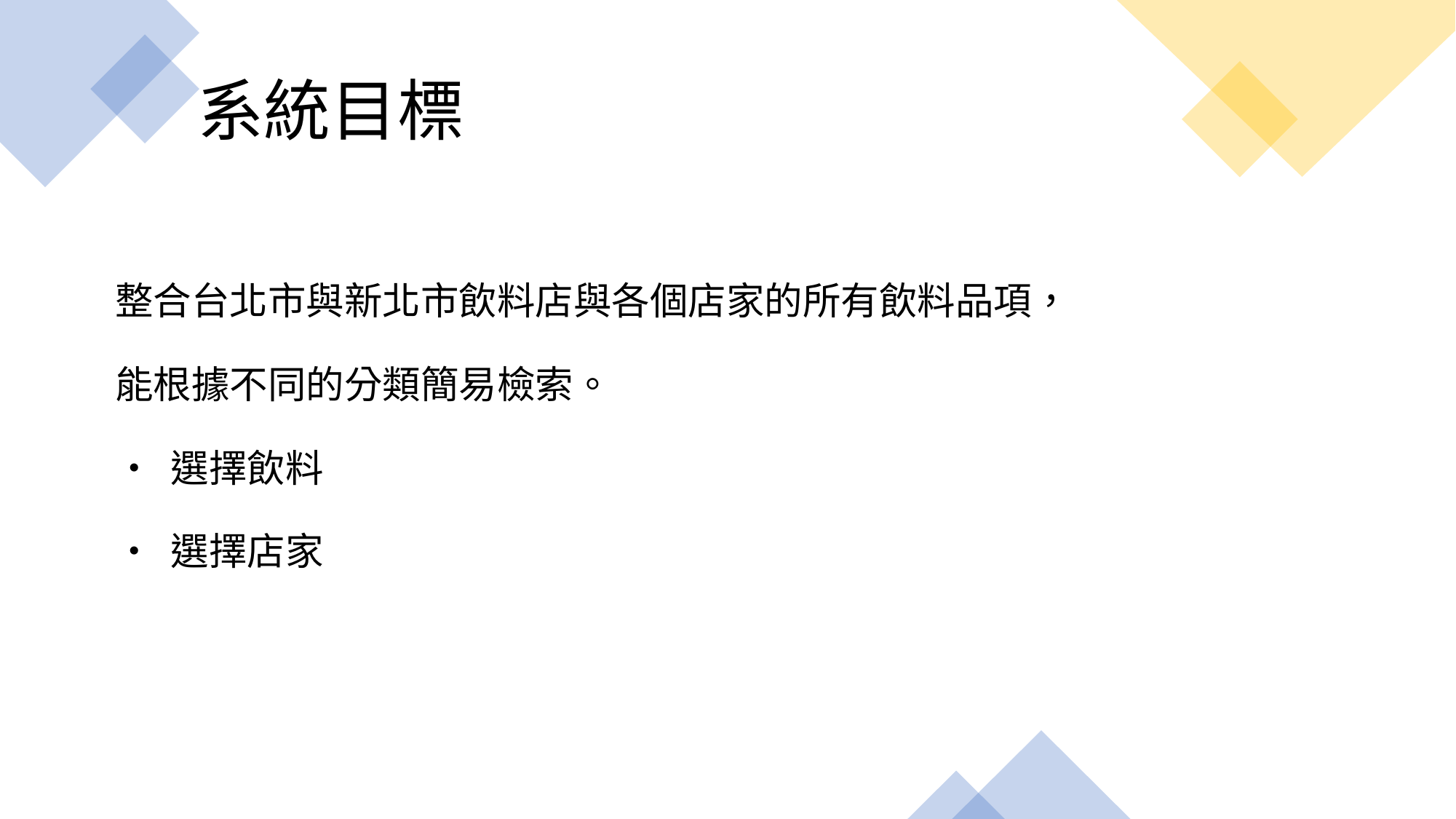

# 系統目標

整合台北市與新北市飲料店與各個店家的所有飲料品項，
能根據不同的分類簡易檢索。
• 選擇飲料
• 選擇店家